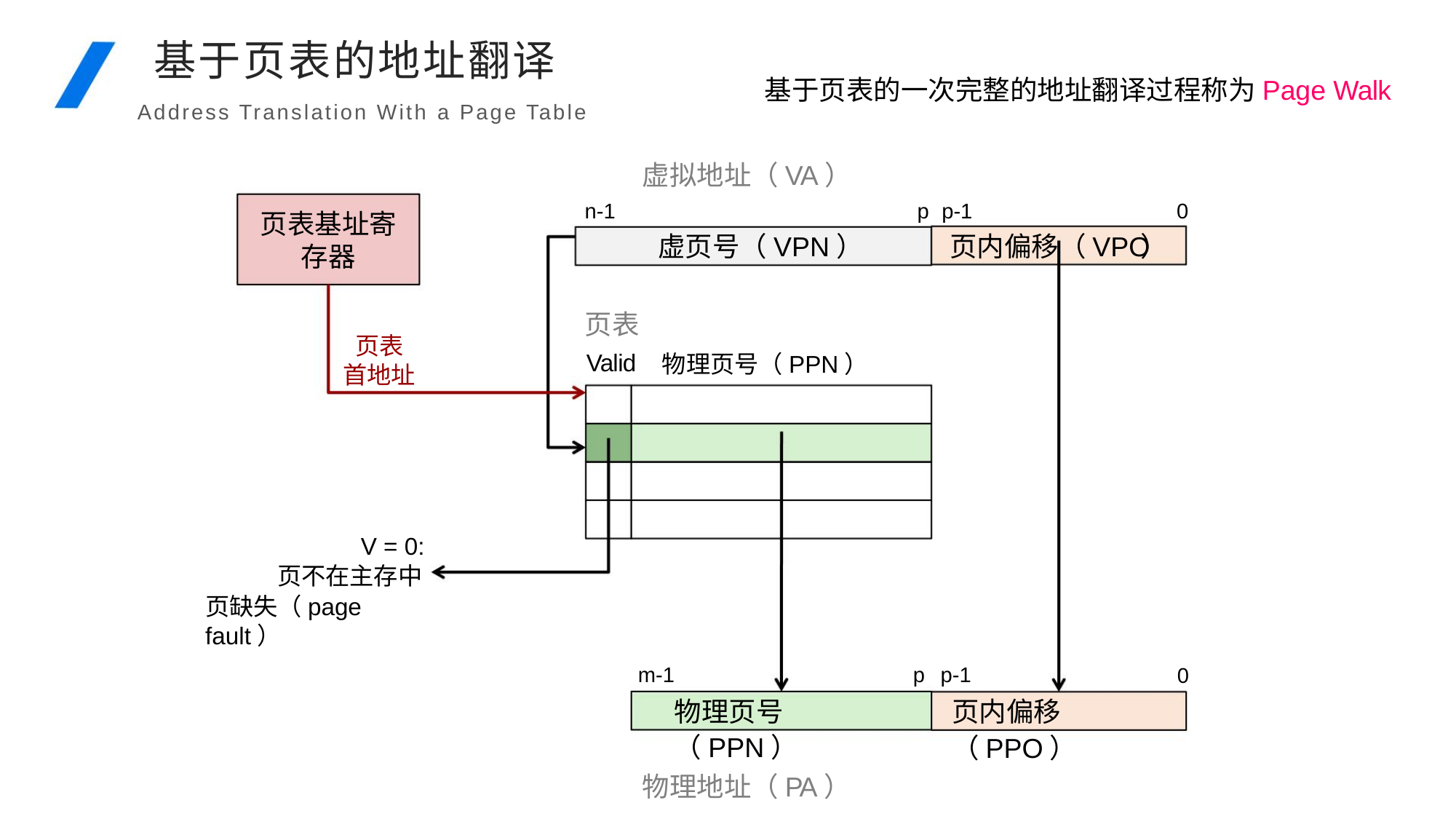

基于页表的地址翻译
基于页表的一次完整的地址翻译过程称为Page Walk
Address Translation With a Page Table
虚拟地址（VA）
虚页号（VPN）
n-1
p p-1
0
页表基址寄
存器
页内偏移（VPO
）
页表
页表
首地址
物理页号（PPN）
Valid
V = 0:
页不在主存中
页缺失（page fault）
m-1
p p-1
0
物理页号（PPN）
物理地址（PA）
页内偏移（PPO）